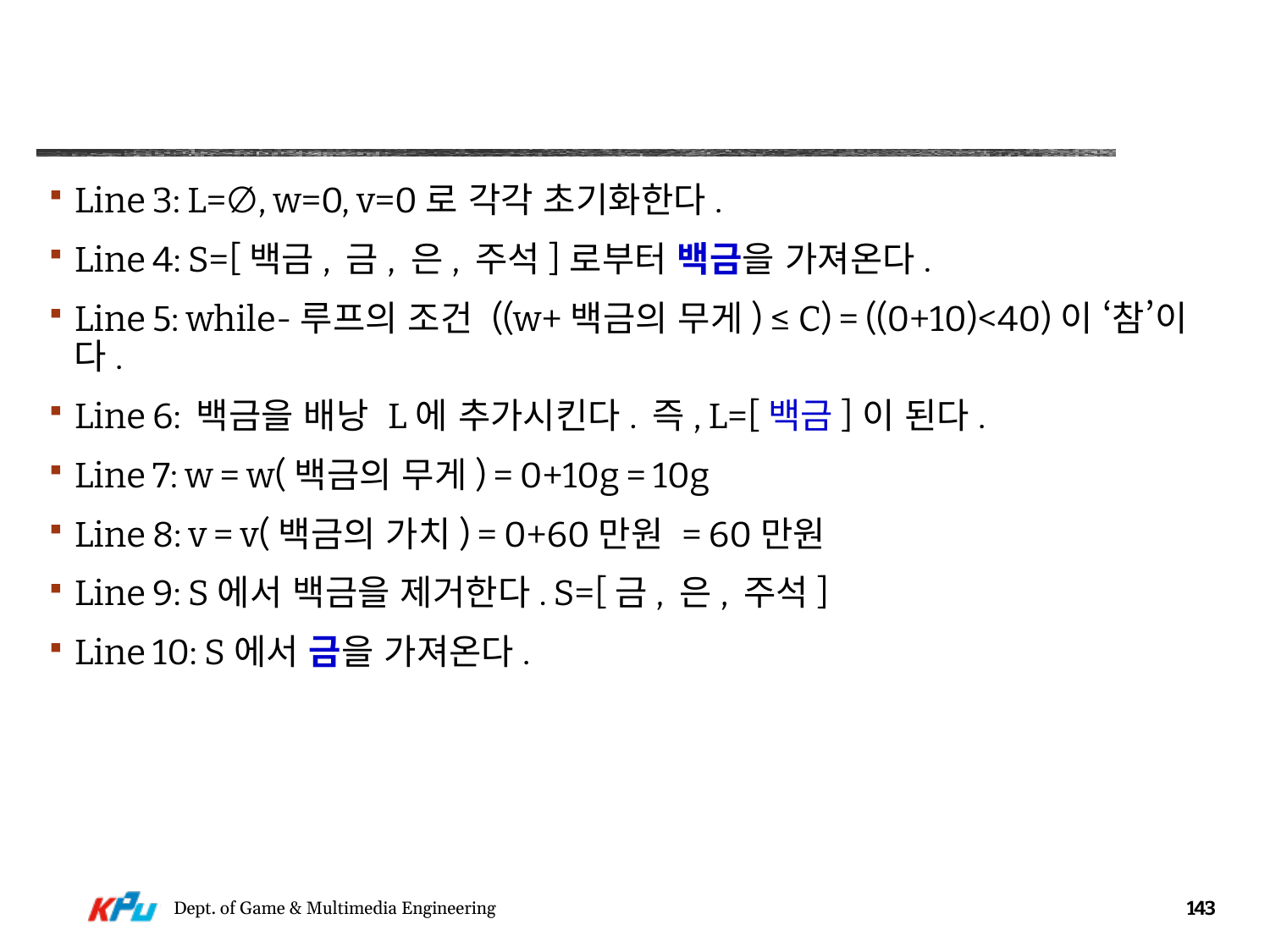

#
Line 3: L=∅, w=0, v=0로 각각 초기화한다.
Line 4: S=[백금, 금, 은, 주석]로부터 백금을 가져온다.
Line 5: while-루프의 조건 ((w+백금의 무게) ≤ C) = ((0+10)<40)이 ‘참’이다.
Line 6: 백금을 배낭 L에 추가시킨다. 즉, L=[백금]이 된다.
Line 7: w = w(백금의 무게) = 0+10g = 10g
Line 8: v = v(백금의 가치) = 0+60만원 = 60만원
Line 9: S에서 백금을 제거한다. S=[금, 은, 주석]
Line 10: S에서 금을 가져온다.

Dept. of Game & Multimedia Engineering
143